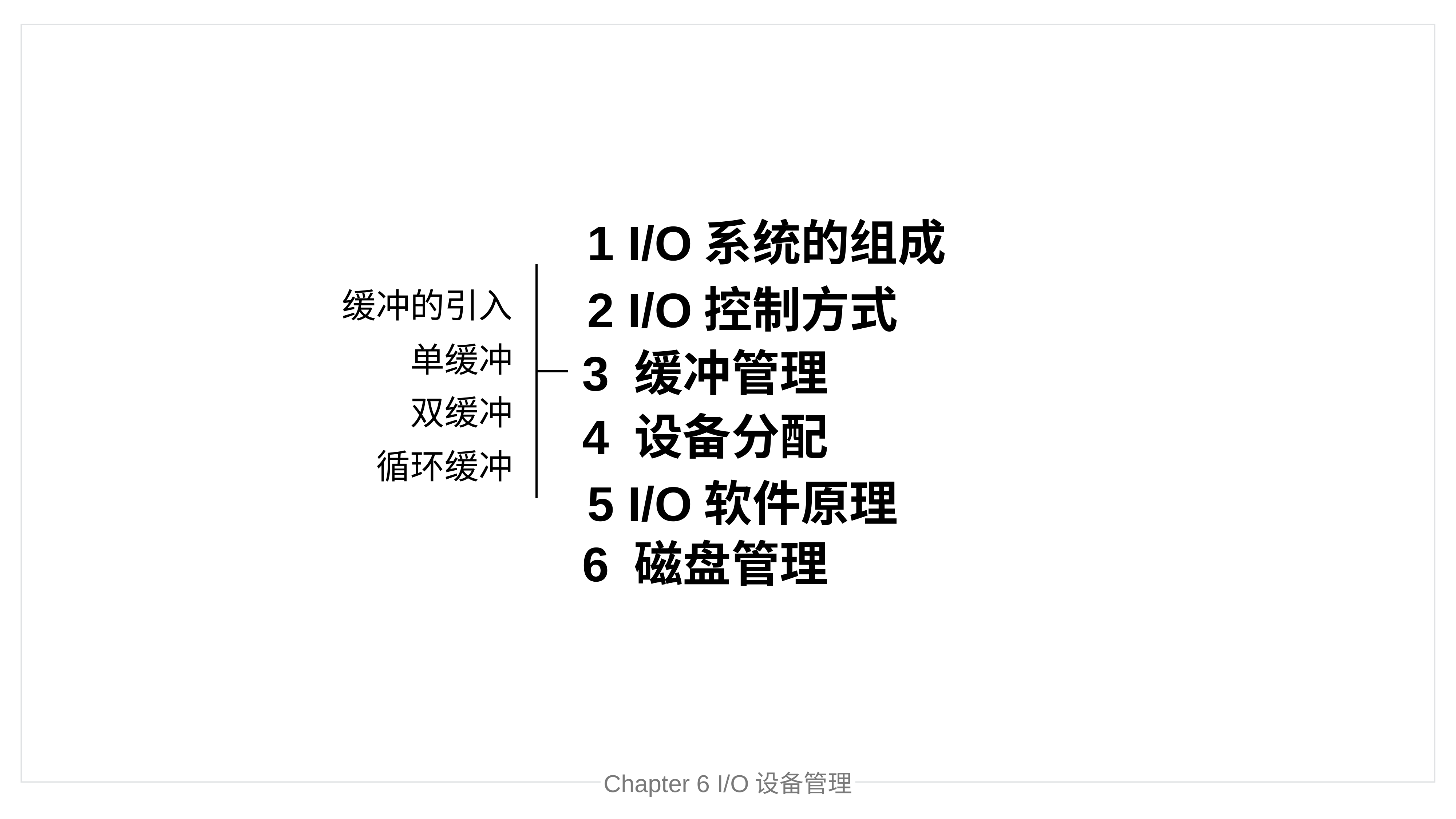

1 I/O系统的组成

缓冲的引入
2 I/O控制方式
单缓冲
3 缓冲管理

双缓冲
4 设备分配
循环缓冲
5 I/O软件原理
6 磁盘管理
Chapter 6 I/O设备管理
Chapter 处理器管理